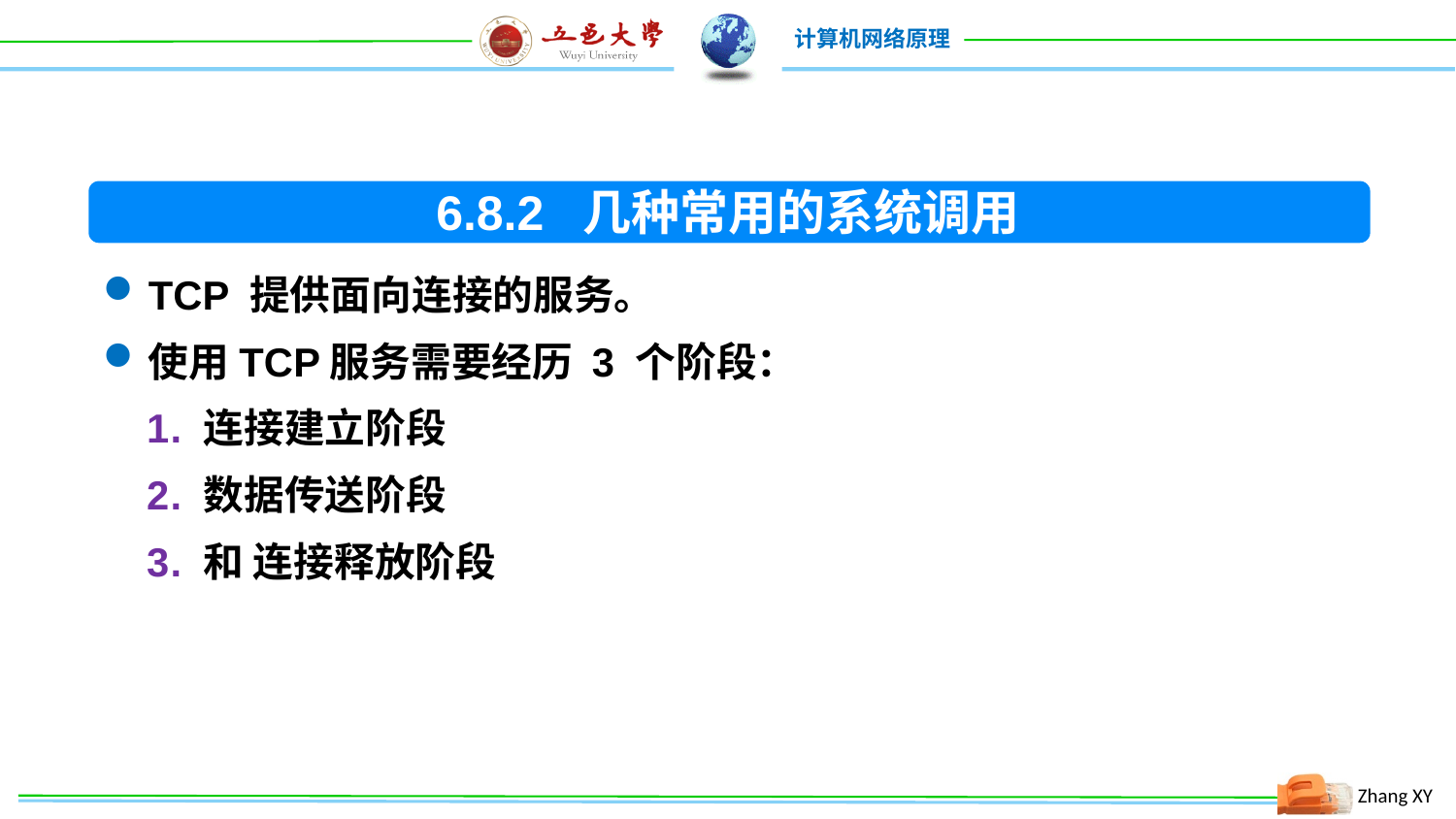

6.8.2  几种常用的系统调用

TCP 提供面向连接的服务。
使用TCP服务需要经历 3 个阶段：
连接建立阶段
数据传送阶段
和 连接释放阶段